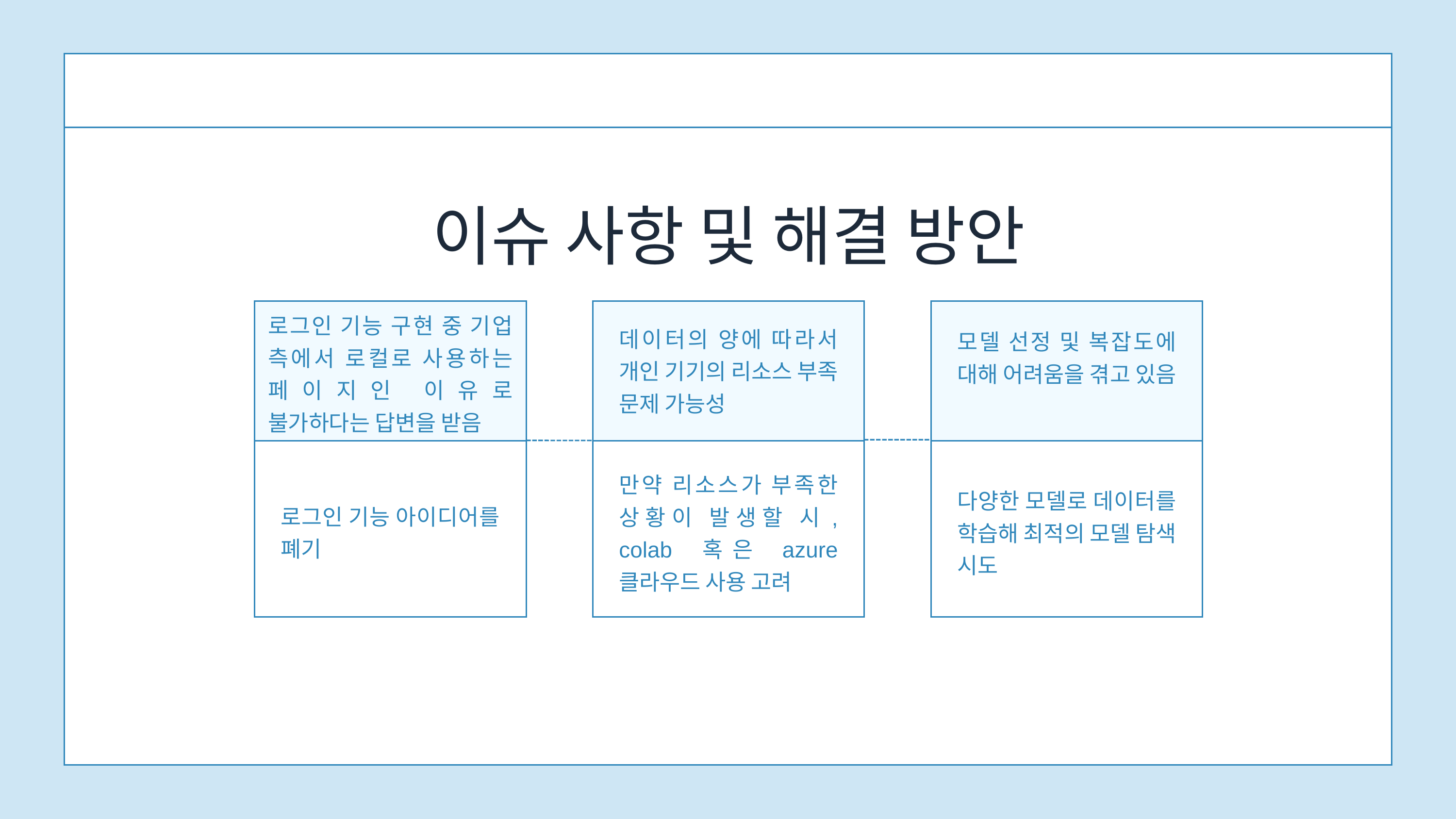

이슈 사항 및 해결 방안

로그인 기능 구현 중 기업 측에서 로컬로 사용하는 페이지인 이유로 불가하다는 답변을 받음
데이터의 양에 따라서 개인 기기의 리소스 부족 문제 가능성
모델 선정 및 복잡도에 대해 어려움을 겪고 있음

만약 리소스가 부족한 상황이 발생할 시, colab 혹은 azure 클라우드 사용 고려
다양한 모델로 데이터를 학습해 최적의 모델 탐색 시도
로그인 기능 아이디어를 폐기